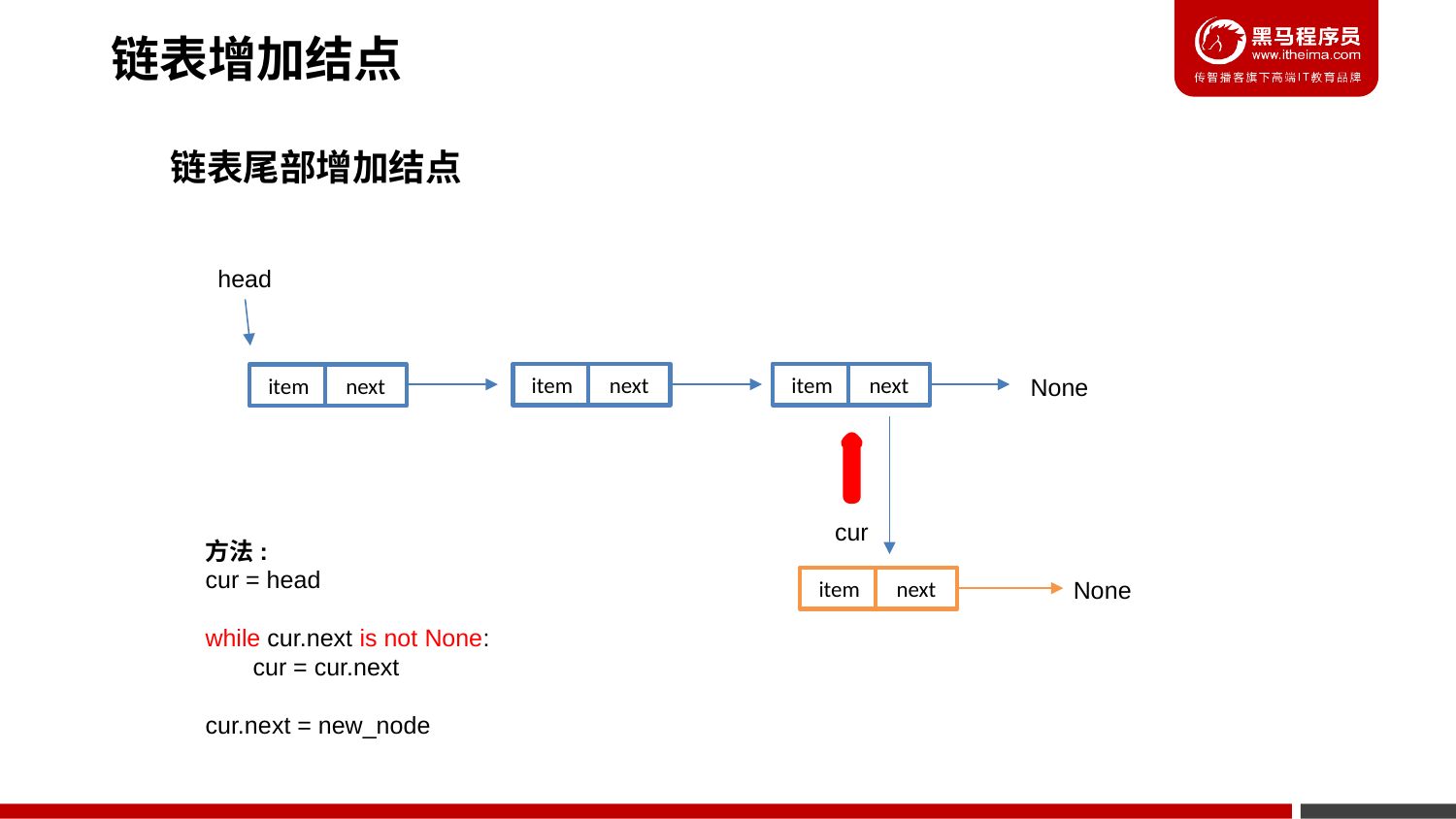

链表增加结点
链表尾部增加结点

head
next
next
item
item
next
item
None

cur
方法:
cur = head

while cur.next is not None:
       cur = cur.next

cur.next = new_node

next
None
item